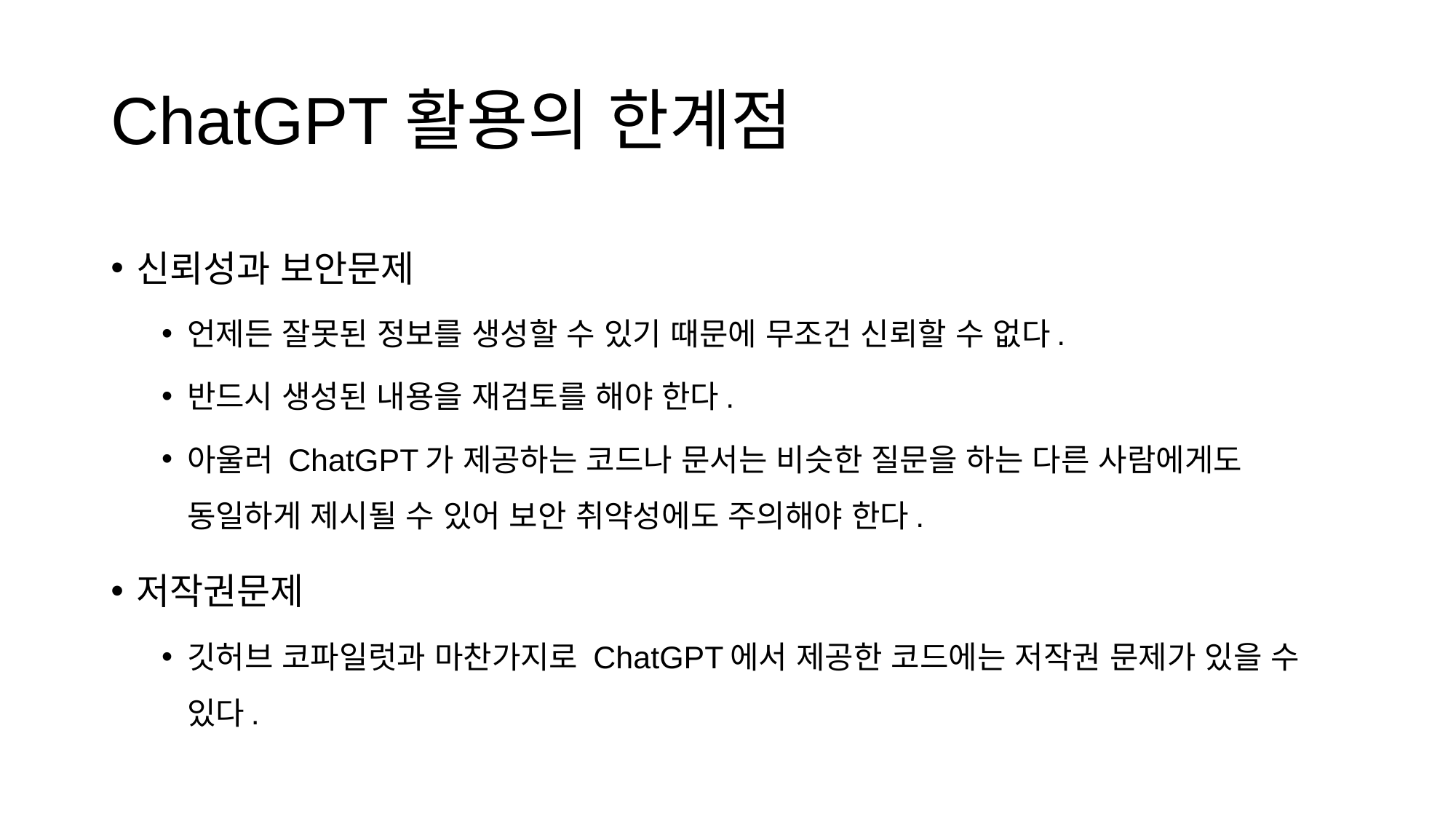

# ChatGPT활용의 한계점
신뢰성과 보안문제
언제든 잘못된 정보를 생성할 수 있기 때문에 무조건 신뢰할 수 없다.
반드시 생성된 내용을 재검토를 해야 한다.
아울러 ChatGPT가 제공하는 코드나 문서는 비슷한 질문을 하는 다른 사람에게도 동일하게 제시될 수 있어 보안 취약성에도 주의해야 한다.
저작권문제
깃허브 코파일럿과 마찬가지로 ChatGPT에서 제공한 코드에는 저작권 문제가 있을 수 있다.